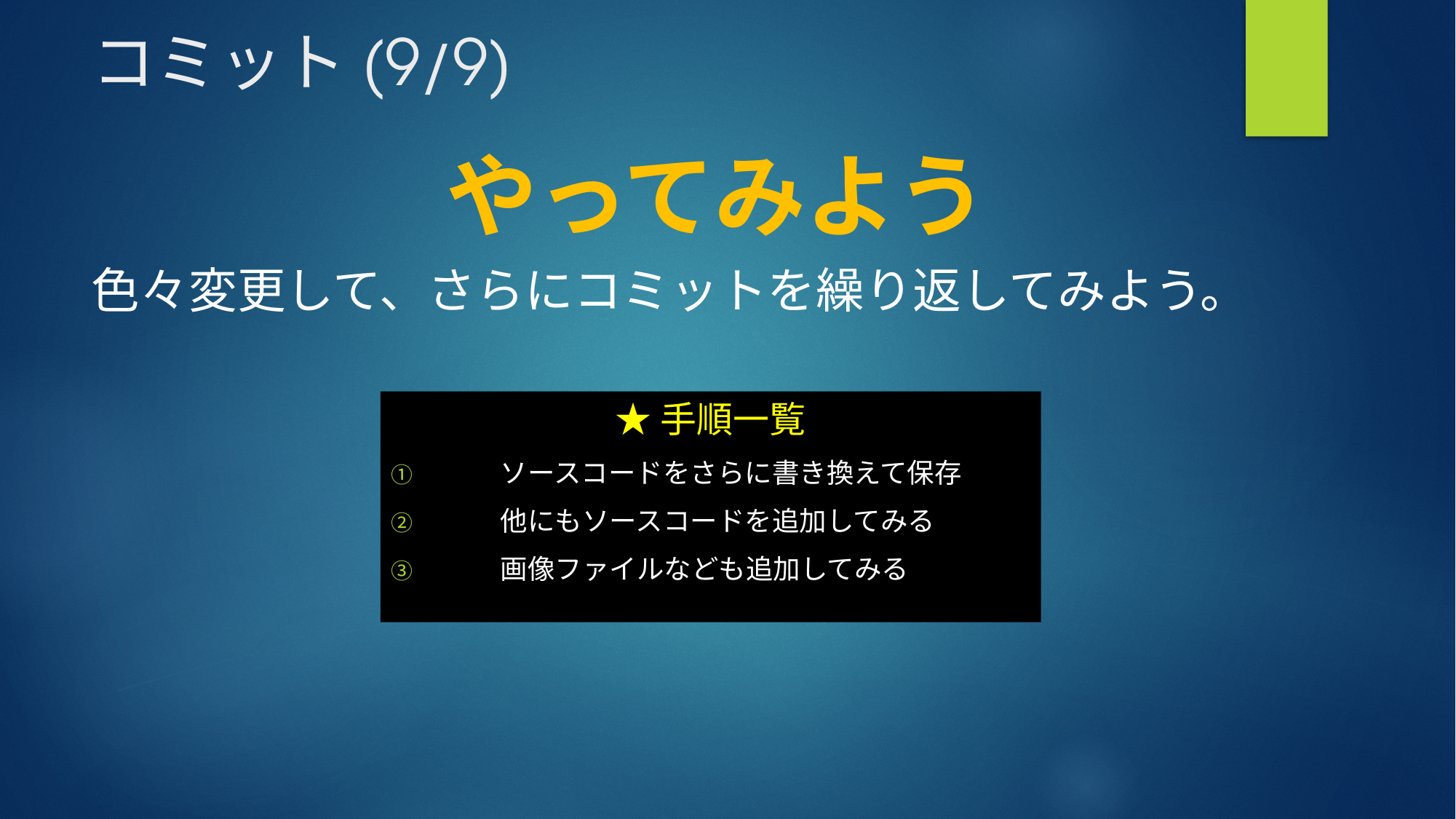

# コミット(9/9)
やってみよう
色々変更して、さらにコミットを繰り返してみよう。
★手順一覧
ソースコードをさらに書き換えて保存
他にもソースコードを追加してみる
画像ファイルなども追加してみる